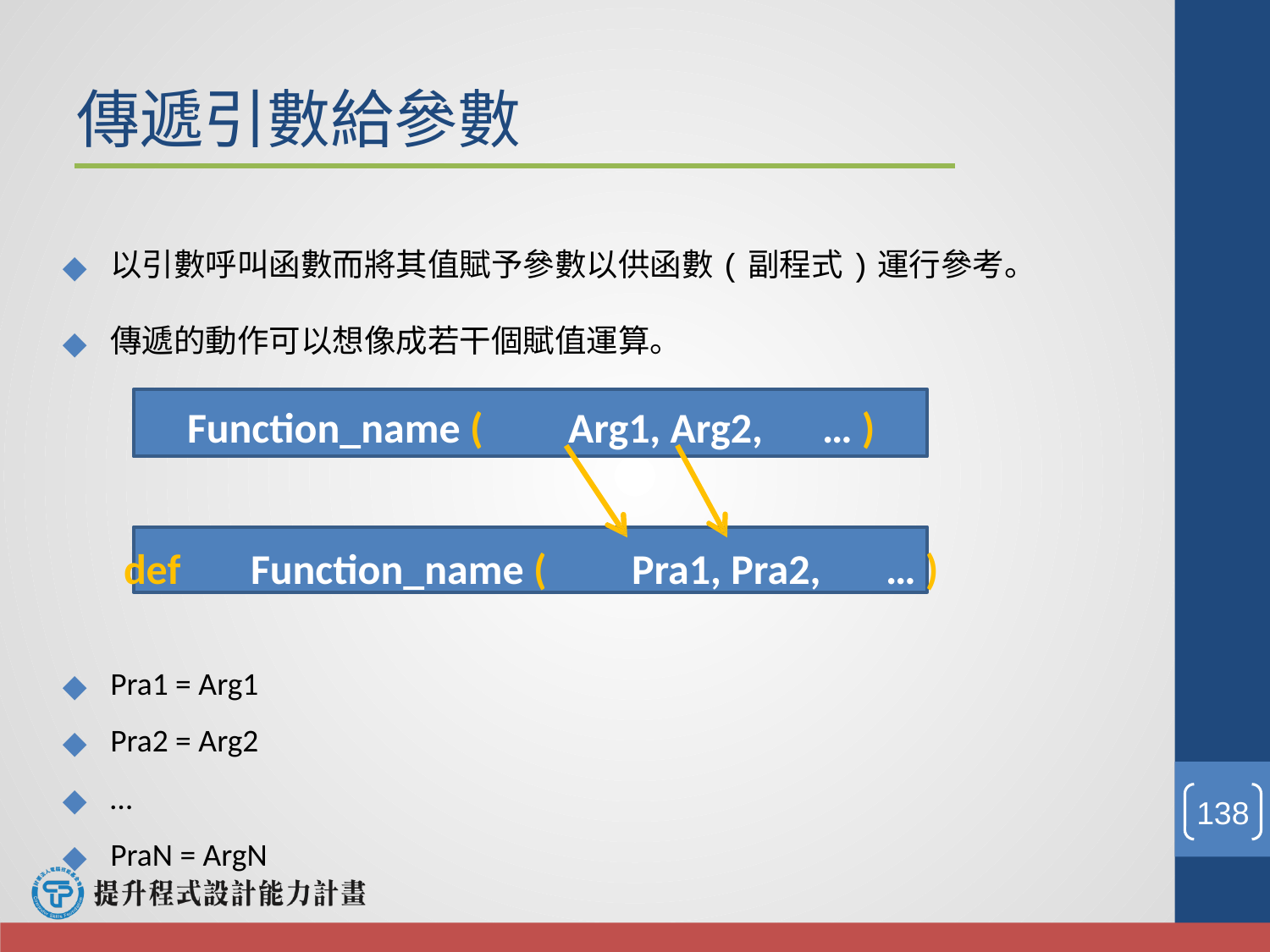

傳遞引數給參數
以引數呼叫函數而將其值賦予參數以供函數(副程式)運行參考。
傳遞的動作可以想像成若干個賦值運算。

Pra1 = Arg1
Pra2 = Arg2
…
PraN = ArgN

Function_name (	Arg1, Arg2,	… )

def	Function_name (	Pra1, Pra2,	… )

138